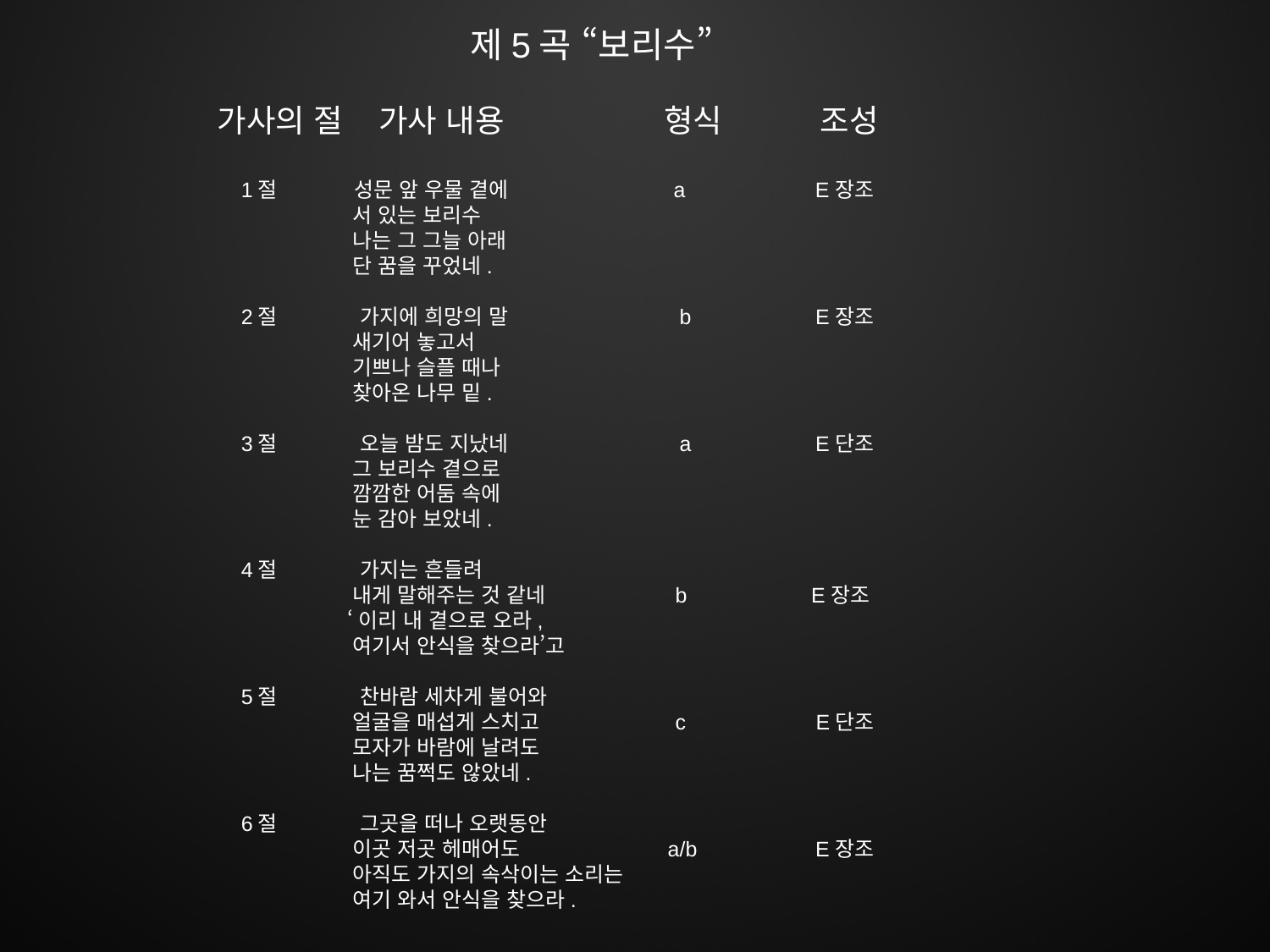

제5곡 “보리수”

가사의 절    가사 내용                  형식           조성

    1절             성문 앞 우물 곁에                           a                      E장조
                      서 있는 보리수
                      나는 그 그늘 아래
                      단 꿈을 꾸었네.

    2절              가지에 희망의 말                            b                     E장조
                      새기어 놓고서
                      기쁘나 슬플 때나
                      찾아온 나무 밑.

    3절              오늘 밤도 지났네                            a                     E단조
                      그 보리수 곁으로
                      깜깜한 어둠 속에
                      눈 감아 보았네.

    4절              가지는 흔들려
                      내게 말해주는 것 같네                     b                     E장조
                      ‘이리 내 곁으로 오라,
                      여기서 안식을 찾으라’고

    5절              찬바람 세차게 불어와
                      얼굴을 매섭게 스치고                      c                      E단조
                      모자가 바람에 날려도
                      나는 꿈쩍도 않았네.

    6절              그곳을 떠나 오랫동안
                      이곳 저곳 헤매어도                        a/b                    E장조
                      아직도 가지의 속삭이는 소리는
                      여기 와서 안식을 찾으라.